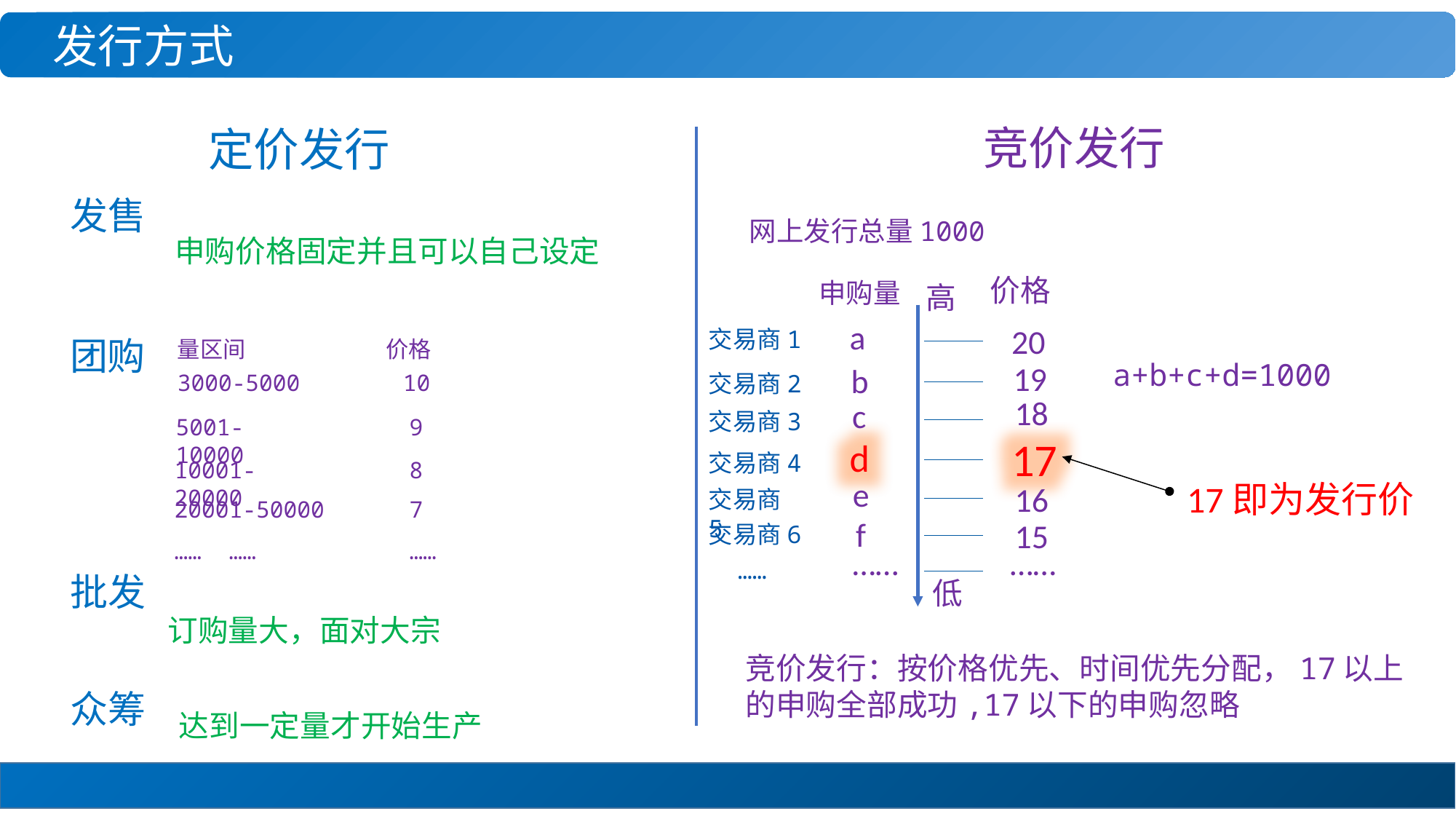

发行方式

竞价发行
定价发行
发售
网上发行总量1000
申购价格固定并且可以自己设定
价格
申购量
高
a
20
交易商1
团购
量区间
价格
a+b+c+d=1000
19
b
3000-5000
10
交易商2
18
c
交易商3
5001-10000
9
17
d
交易商4
10001-20000
8

e
17即为发行价
16
交易商5
20001-50000
7
f
15
交易商6
……  ……
……
……
……
  ……
批发
低
订购量大，面对大宗
竞价发行：按价格优先、时间优先分配，17以上的申购全部成功,17以下的申购忽略
众筹
达到一定量才开始生产